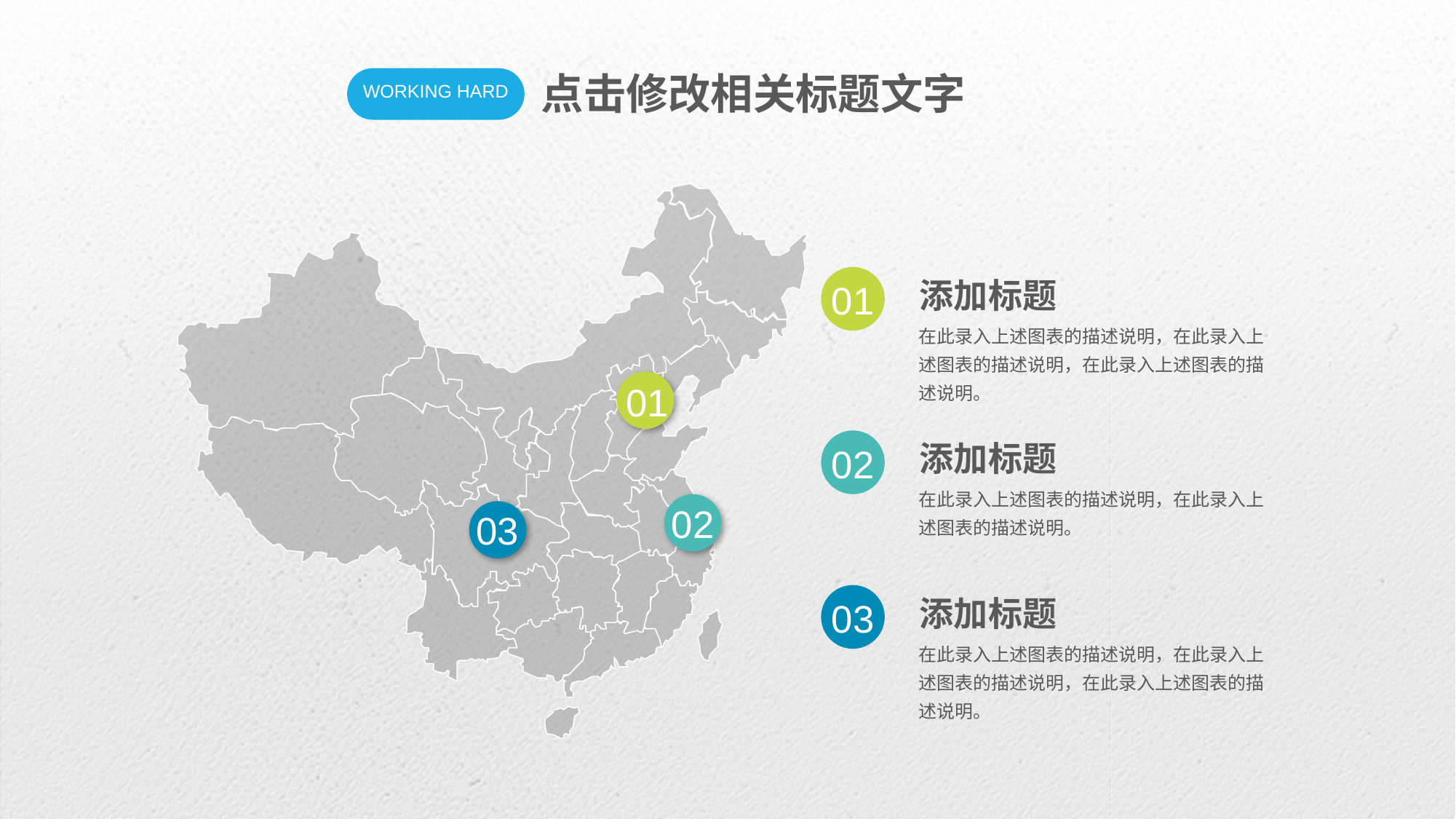

点击修改相关标题文字

01
添加标题
在此录入上述图表的描述说明，在此录入上述图表的描述说明，在此录入上述图表的描述说明。

01

02
添加标题
在此录入上述图表的描述说明，在此录入上述图表的描述说明。

02

03

03
添加标题
在此录入上述图表的描述说明，在此录入上述图表的描述说明，在此录入上述图表的描述说明。